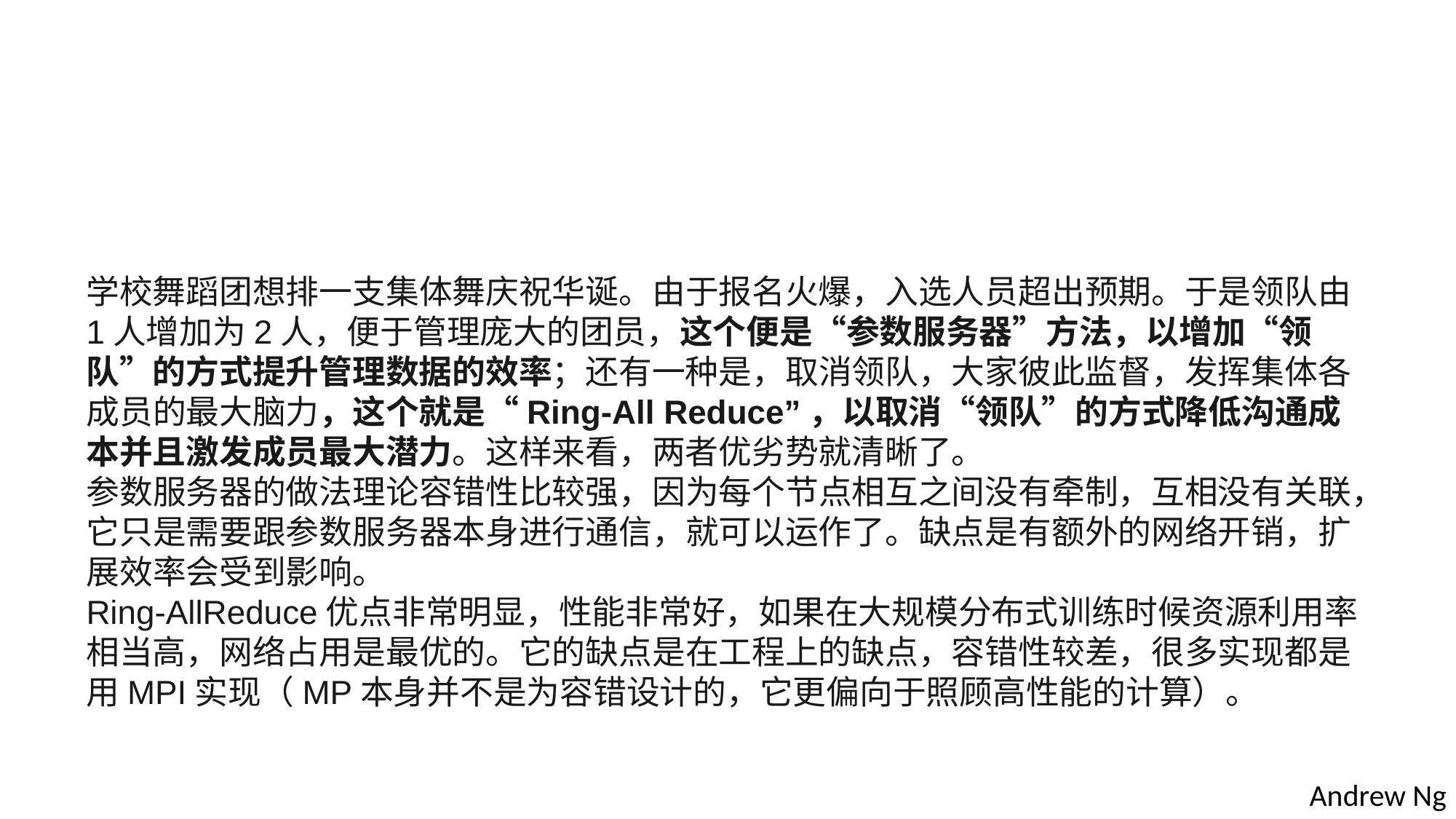

#
学校舞蹈团想排一支集体舞庆祝华诞。由于报名火爆，入选人员超出预期。于是领队由1人增加为2人，便于管理庞大的团员，这个便是“参数服务器”方法，以增加“领队”的方式提升管理数据的效率；还有一种是，取消领队，大家彼此监督，发挥集体各成员的最大脑力，这个就是“Ring-All Reduce”，以取消“领队”的方式降低沟通成本并且激发成员最大潜力。这样来看，两者优劣势就清晰了。
参数服务器的做法理论容错性比较强，因为每个节点相互之间没有牵制，互相没有关联，它只是需要跟参数服务器本身进行通信，就可以运作了。缺点是有额外的网络开销，扩展效率会受到影响。
Ring-AllReduce优点非常明显，性能非常好，如果在大规模分布式训练时候资源利用率相当高，网络占用是最优的。它的缺点是在工程上的缺点，容错性较差，很多实现都是用MPI实现（MP本身并不是为容错设计的，它更偏向于照顾高性能的计算）。